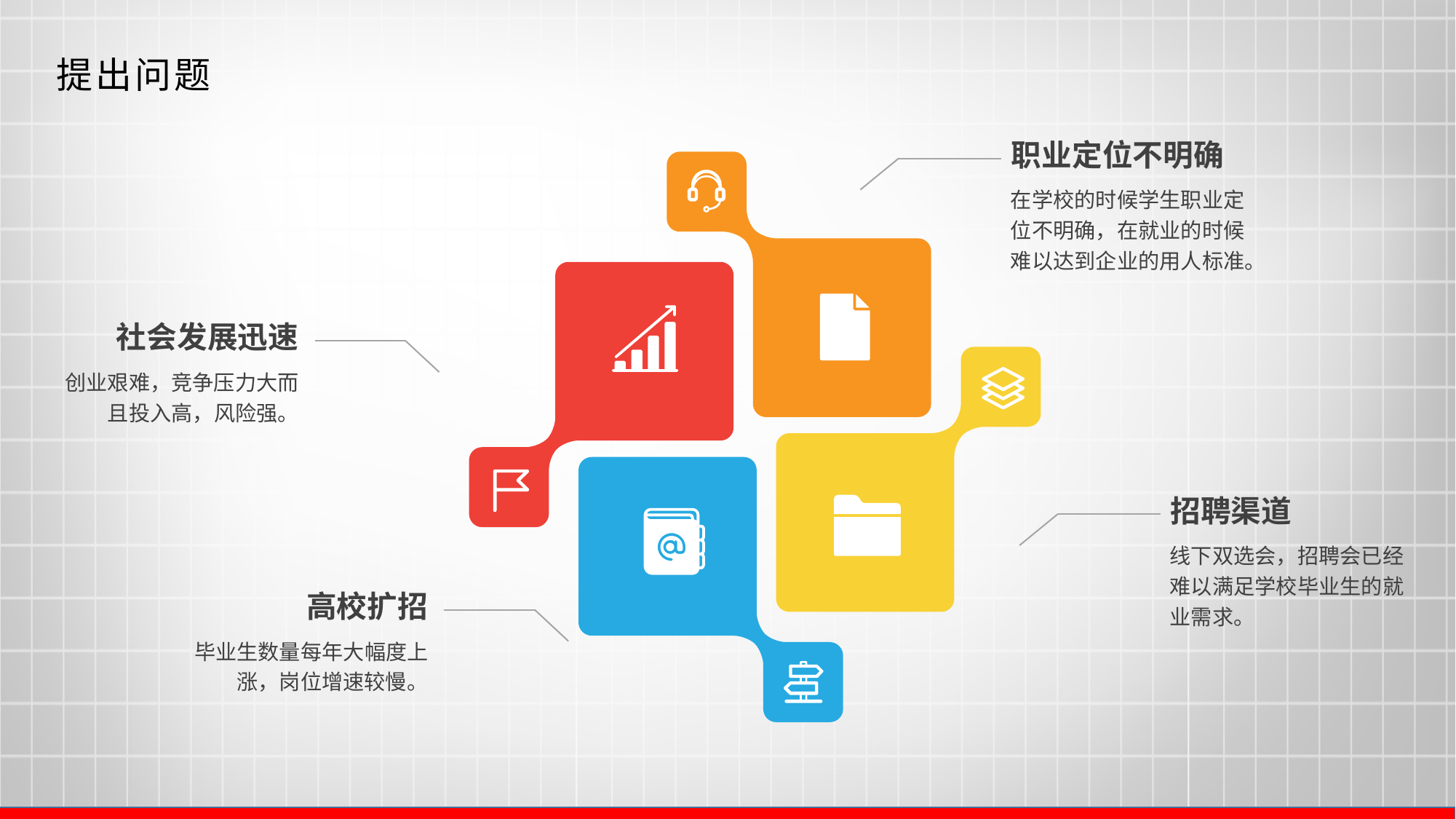

提出问题
职业定位不明确

在学校的时候学生职业定位不明确，在就业的时候难以达到企业的用人标准。

社会发展迅速
创业艰难，竞争压力大而且投入高，风险强。
招聘渠道

线下双选会，招聘会已经难以满足学校毕业生的就业需求。
高校扩招
毕业生数量每年大幅度上涨，岗位增速较慢。